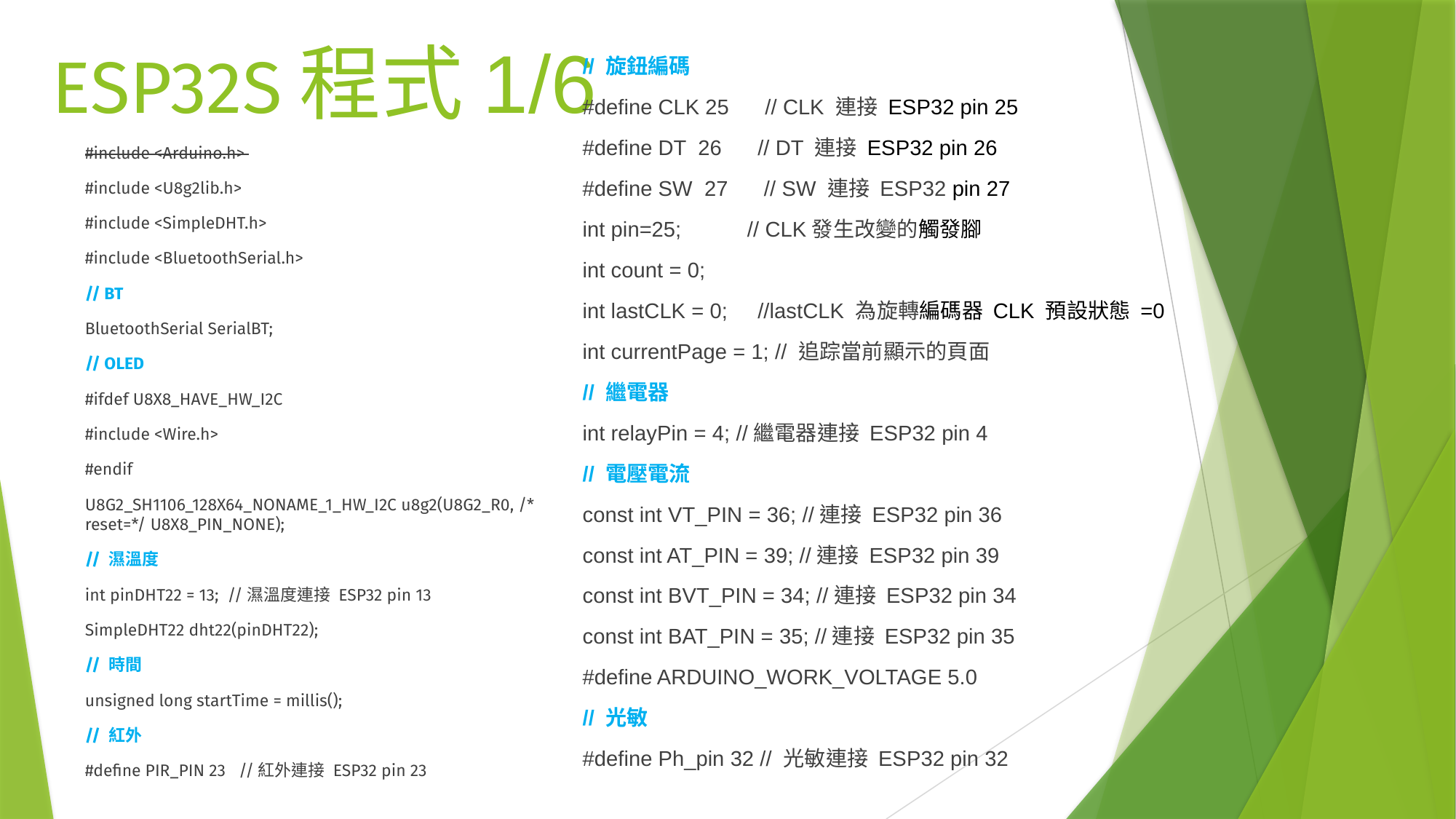

# ESP32S程式1/6
// 旋鈕編碼
#define CLK 25      // CLK 連接 ESP32 pin 25
#define DT  26      // DT 連接 ESP32 pin 26
#define SW  27      // SW 連接 ESP32 pin 27
int pin=25;           // CLK發生改變的觸發腳
int count = 0;
int lastCLK = 0;     //lastCLK 為旋轉編碼器 CLK 預設狀態 =0
int currentPage = 1; // 追踪當前顯示的頁面
// 繼電器
int relayPin = 4; //繼電器連接 ESP32 pin 4
// 電壓電流
const int VT_PIN = 36; //連接 ESP32 pin 36
const int AT_PIN = 39; //連接 ESP32 pin 39
const int BVT_PIN = 34; //連接 ESP32 pin 34
const int BAT_PIN = 35; //連接 ESP32 pin 35
#define ARDUINO_WORK_VOLTAGE 5.0
// 光敏
#define Ph_pin 32 // 光敏連接 ESP32 pin 32
#include <Arduino.h>
#include <U8g2lib.h>
#include <SimpleDHT.h>
#include <BluetoothSerial.h>
// BT
BluetoothSerial SerialBT;
// OLED
#ifdef U8X8_HAVE_HW_I2C
#include <Wire.h>
#endif
U8G2_SH1106_128X64_NONAME_1_HW_I2C u8g2(U8G2_R0, /* reset=*/ U8X8_PIN_NONE);
// 濕溫度
int pinDHT22 = 13;  //濕溫度連接 ESP32 pin 13
SimpleDHT22 dht22(pinDHT22);
// 時間
unsigned long startTime = millis();
// 紅外
#define PIR_PIN 23   //紅外連接 ESP32 pin 23